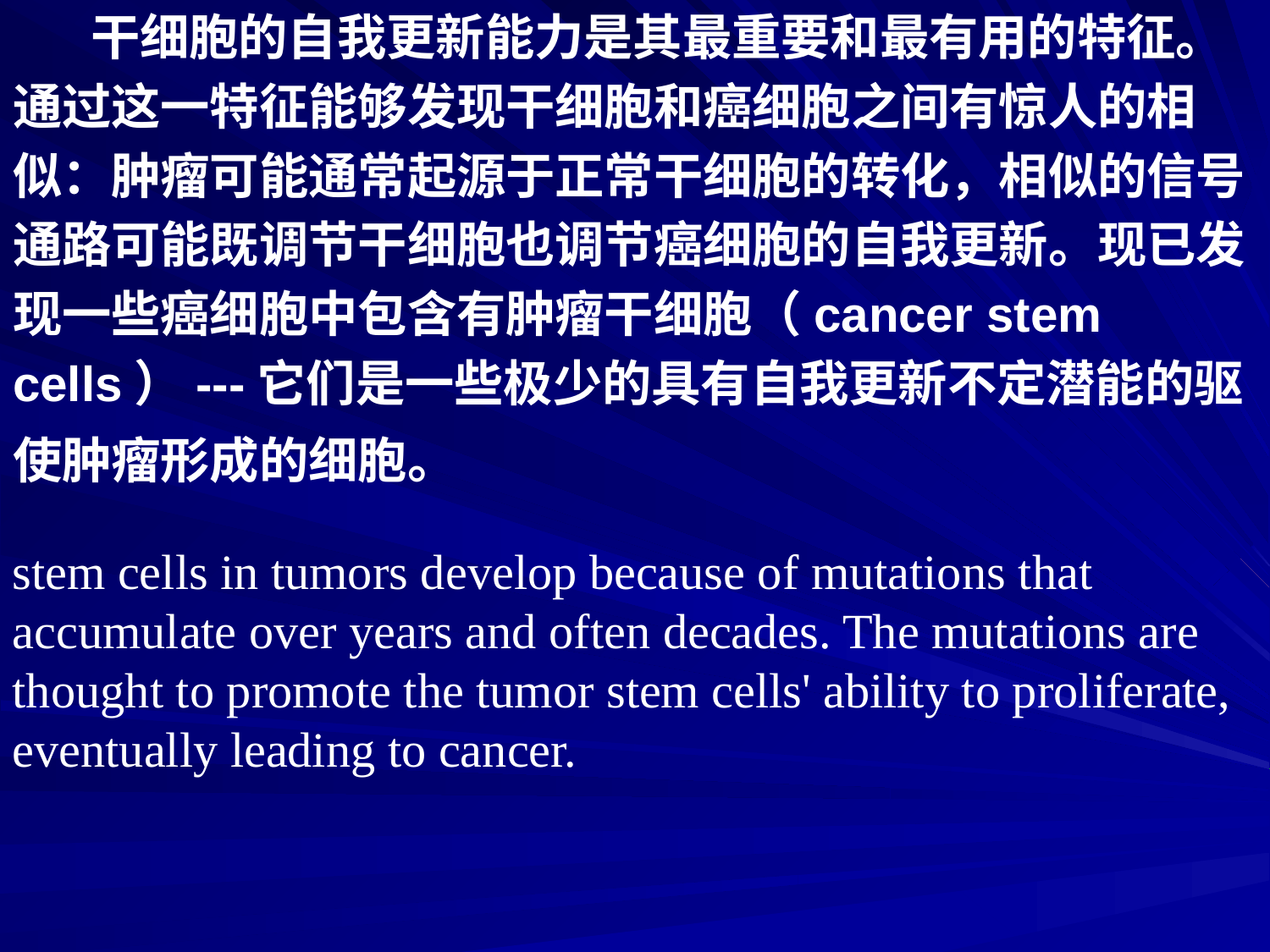

干细胞的自我更新能力是其最重要和最有用的特征。
通过这一特征能够发现干细胞和癌细胞之间有惊人的相
似：肿瘤可能通常起源于正常干细胞的转化，相似的信号
通路可能既调节干细胞也调节癌细胞的自我更新。现已发
现一些癌细胞中包含有肿瘤干细胞（cancer stem
cells）---它们是一些极少的具有自我更新不定潜能的驱
使肿瘤形成的细胞。
stem cells in tumors develop because of mutations that accumulate over years and often decades. The mutations are thought to promote the tumor stem cells' ability to proliferate, eventually leading to cancer.